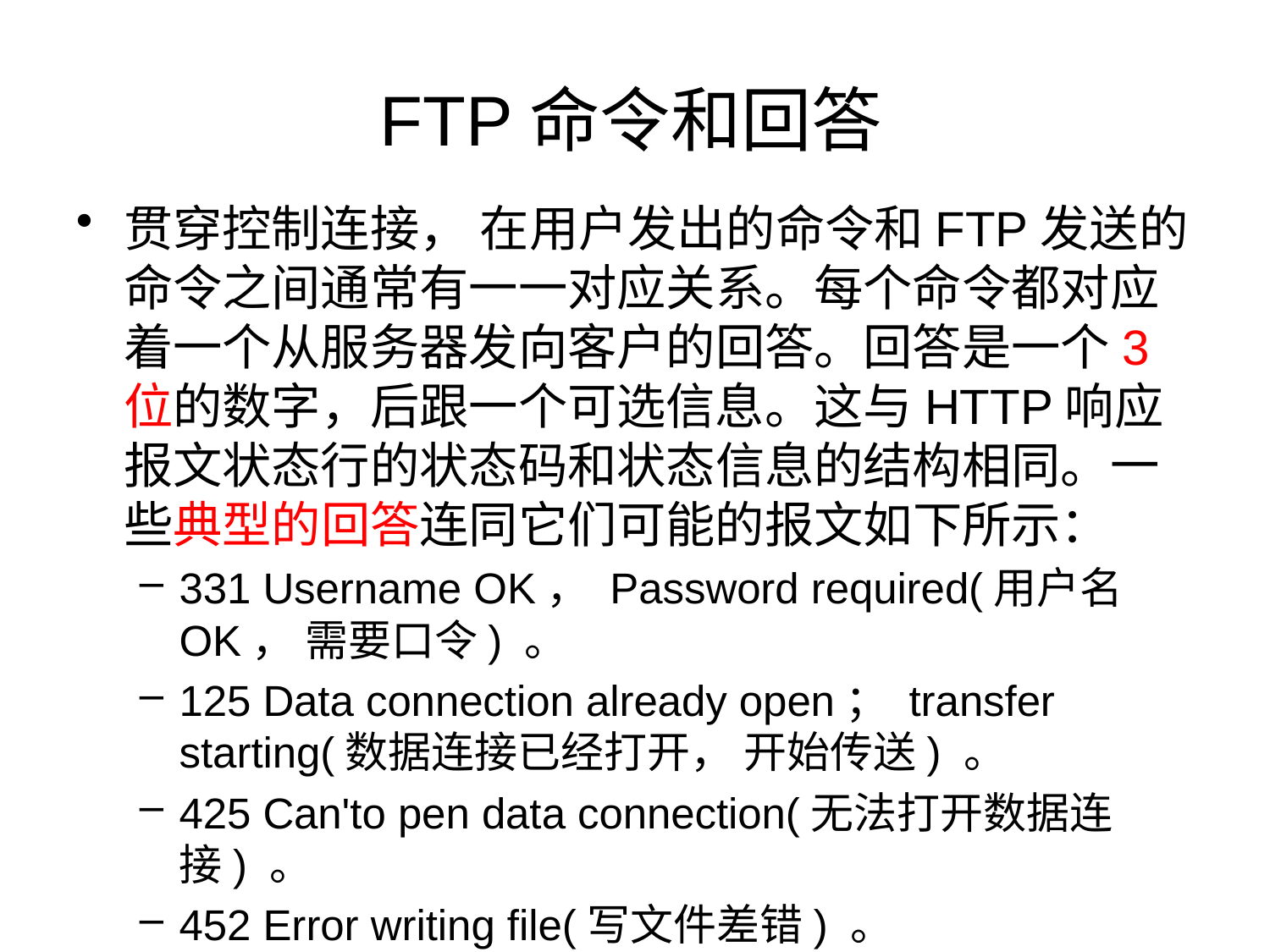

# FTP命令和回答
贯穿控制连接， 在用户发出的命令和FTP发送的命令之间通常有一一对应关系。每个命令都对应着一个从服务器发向客户的回答。回答是一个3位的数字，后跟一个可选信息。这与HTTP响应报文状态行的状态码和状态信息的结构相同。一些典型的回答连同它们可能的报文如下所示：
331 Username OK， Password required(用户名OK， 需要口令) 。
125 Data connection already open； transfer starting(数据连接已经打开， 开始传送) 。
425 Can'to pen data connection(无法打开数据连接) 。
452 Error writing file(写文件差错) 。